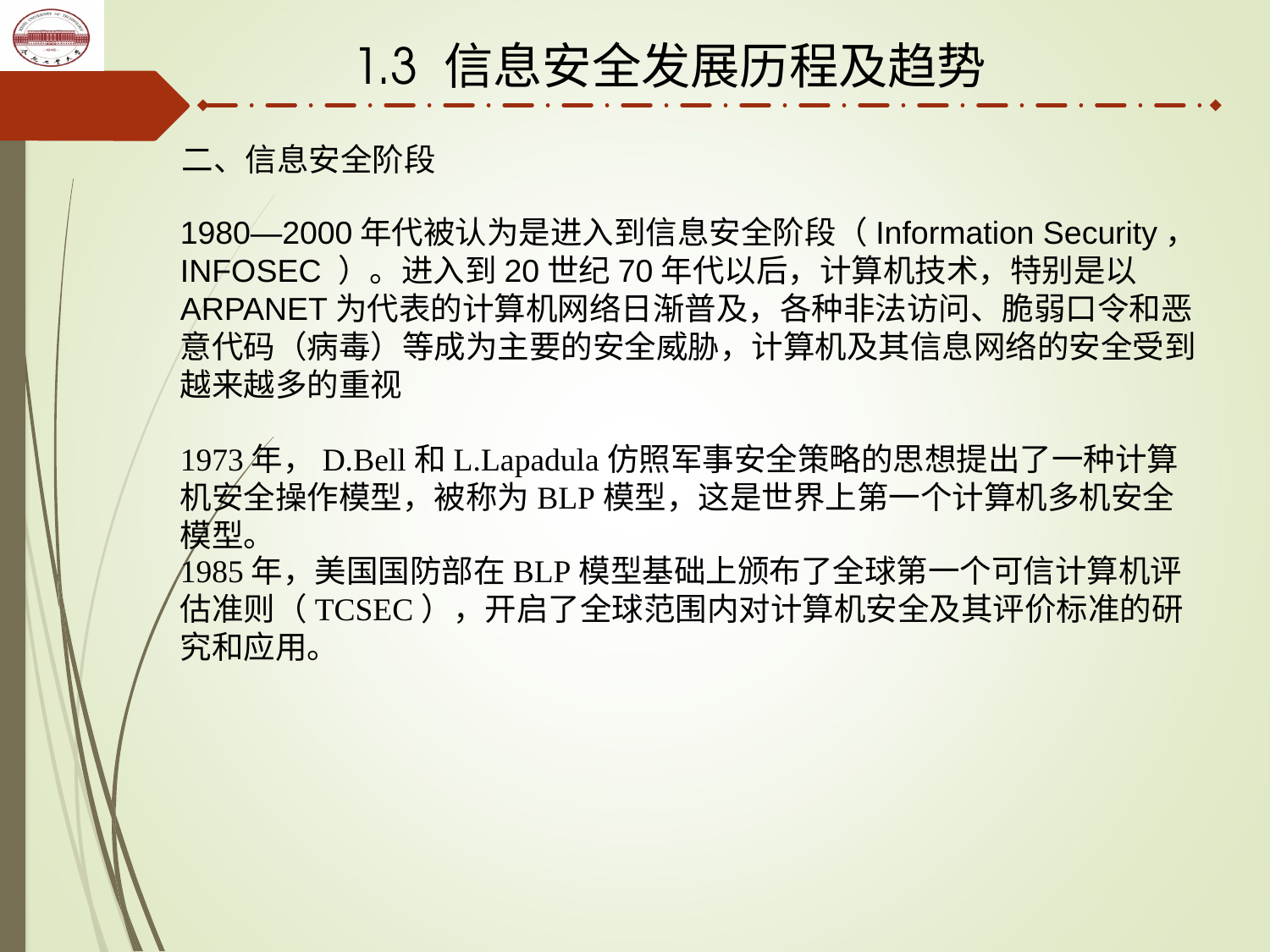

1.3 信息安全发展历程及趋势
二、信息安全阶段
1980—2000年代被认为是进入到信息安全阶段（Information Security，INFOSEC ）。进入到20世纪70年代以后，计算机技术，特别是以ARPANET为代表的计算机网络日渐普及，各种非法访问、脆弱口令和恶意代码（病毒）等成为主要的安全威胁，计算机及其信息网络的安全受到越来越多的重视
1973年，D.Bell和L.Lapadula仿照军事安全策略的思想提出了一种计算机安全操作模型，被称为BLP模型，这是世界上第一个计算机多机安全模型。
1985年，美国国防部在BLP模型基础上颁布了全球第一个可信计算机评估准则（TCSEC），开启了全球范围内对计算机安全及其评价标准的研究和应用。